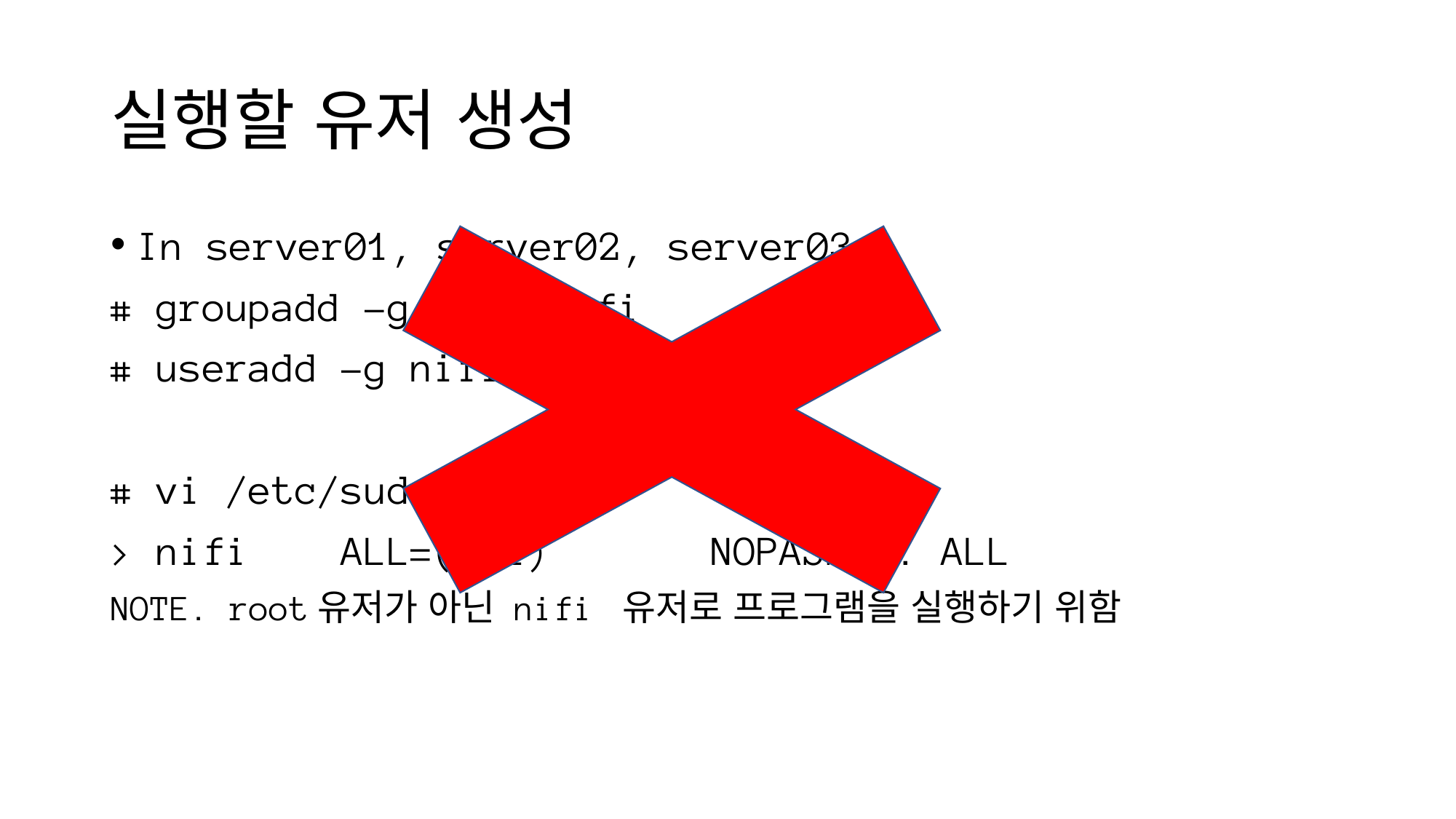

# 실행할 유저 생성

In server01, server02, server03
# groupadd -g 8080 nifi
# useradd -g nifi -G wheel nifi

# vi /etc/sudoers
> nifi    ALL=(ALL)       NOPASSWD: ALL
NOTE. root유저가 아닌 nifi 유저로 프로그램을 실행하기 위함